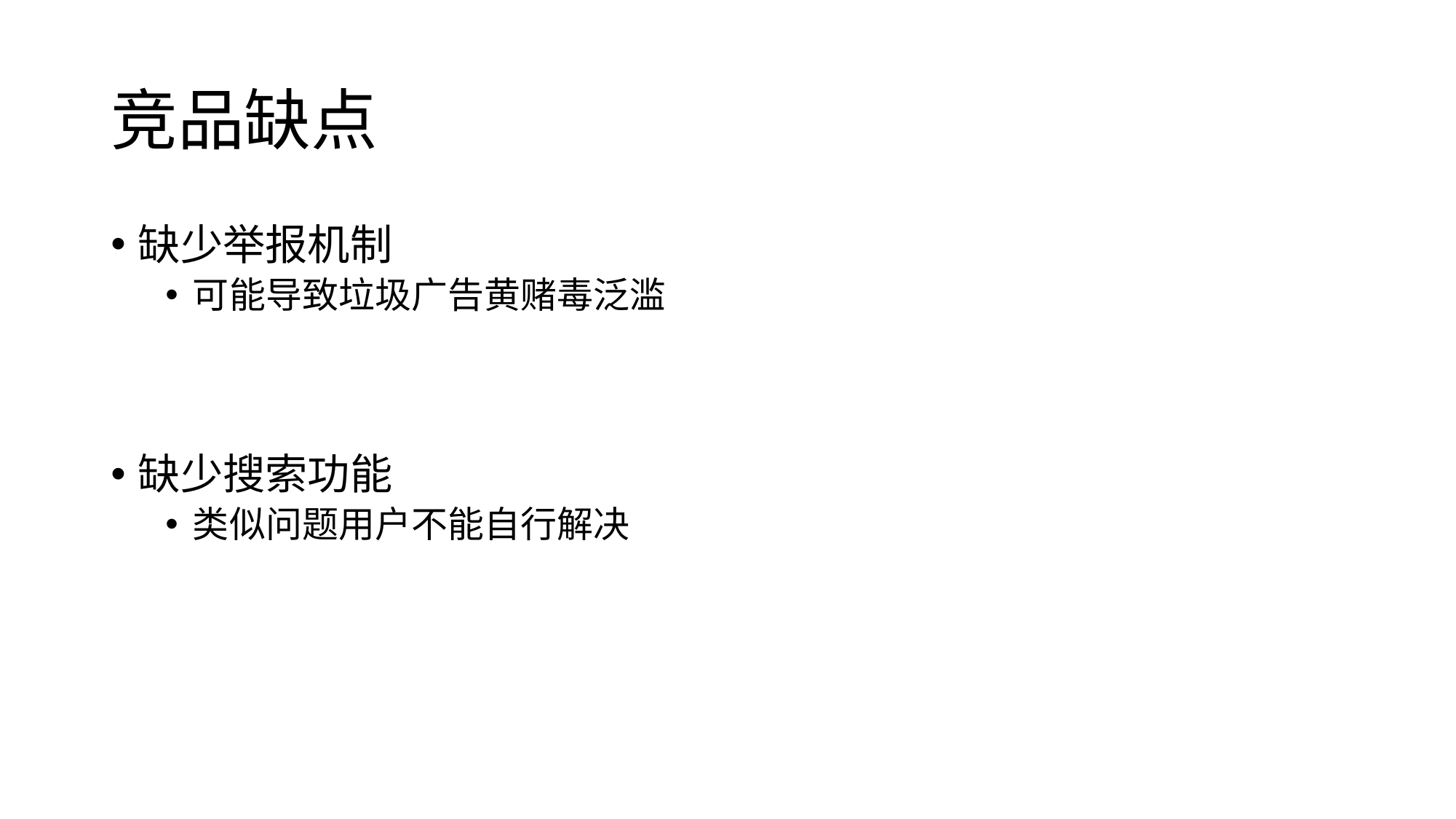

# 竞品缺点
缺少举报机制
可能导致垃圾广告黄赌毒泛滥

缺少搜索功能
类似问题用户不能自行解决